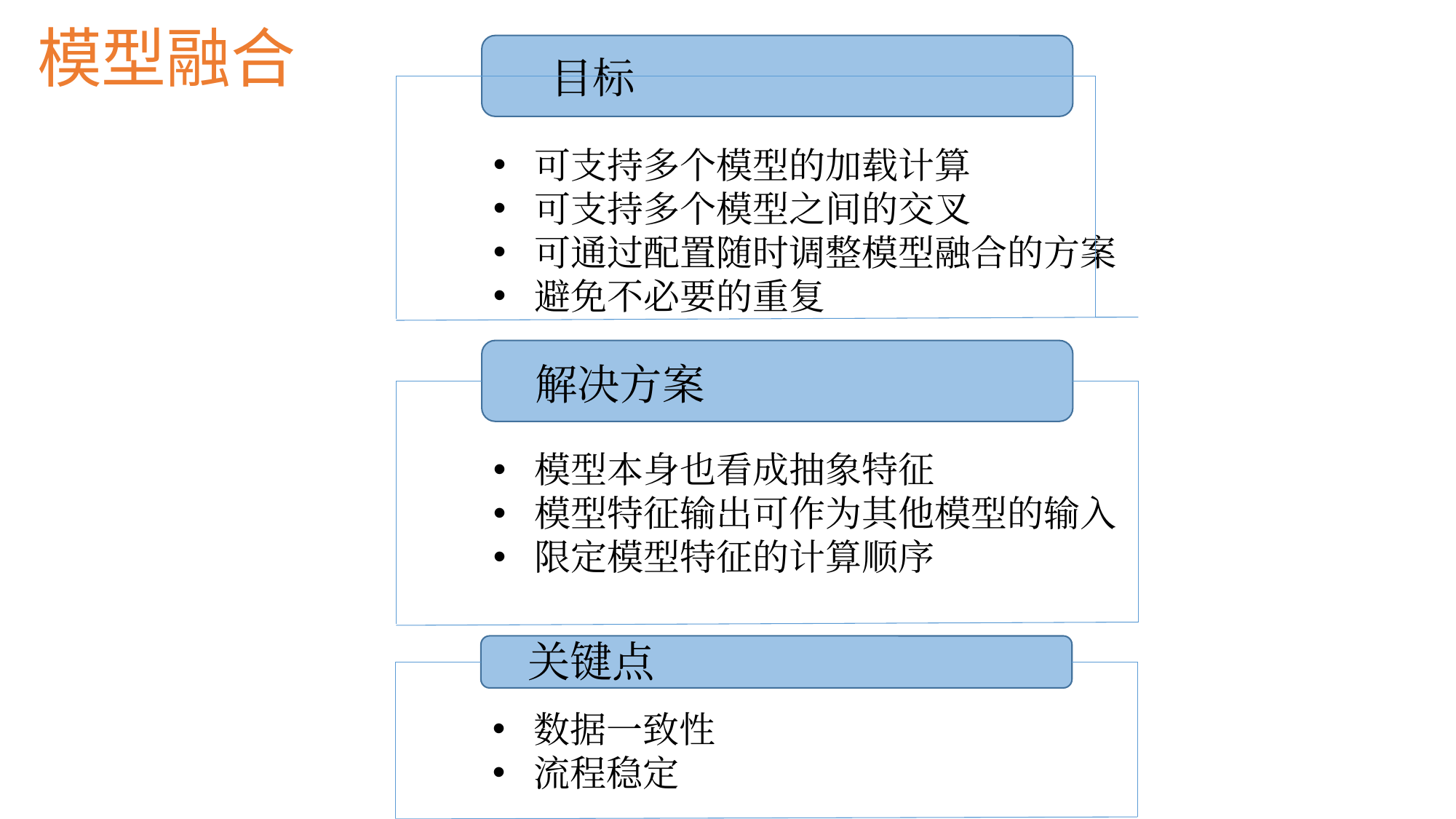

# 模型融合

目标
可支持多个模型的加载计算
可支持多个模型之间的交叉
可通过配置随时调整模型融合的方案
避免不必要的重复

解决方案
模型本身也看成抽象特征
模型特征输出可作为其他模型的输入
限定模型特征的计算顺序

关键点

数据一致性
流程稳定